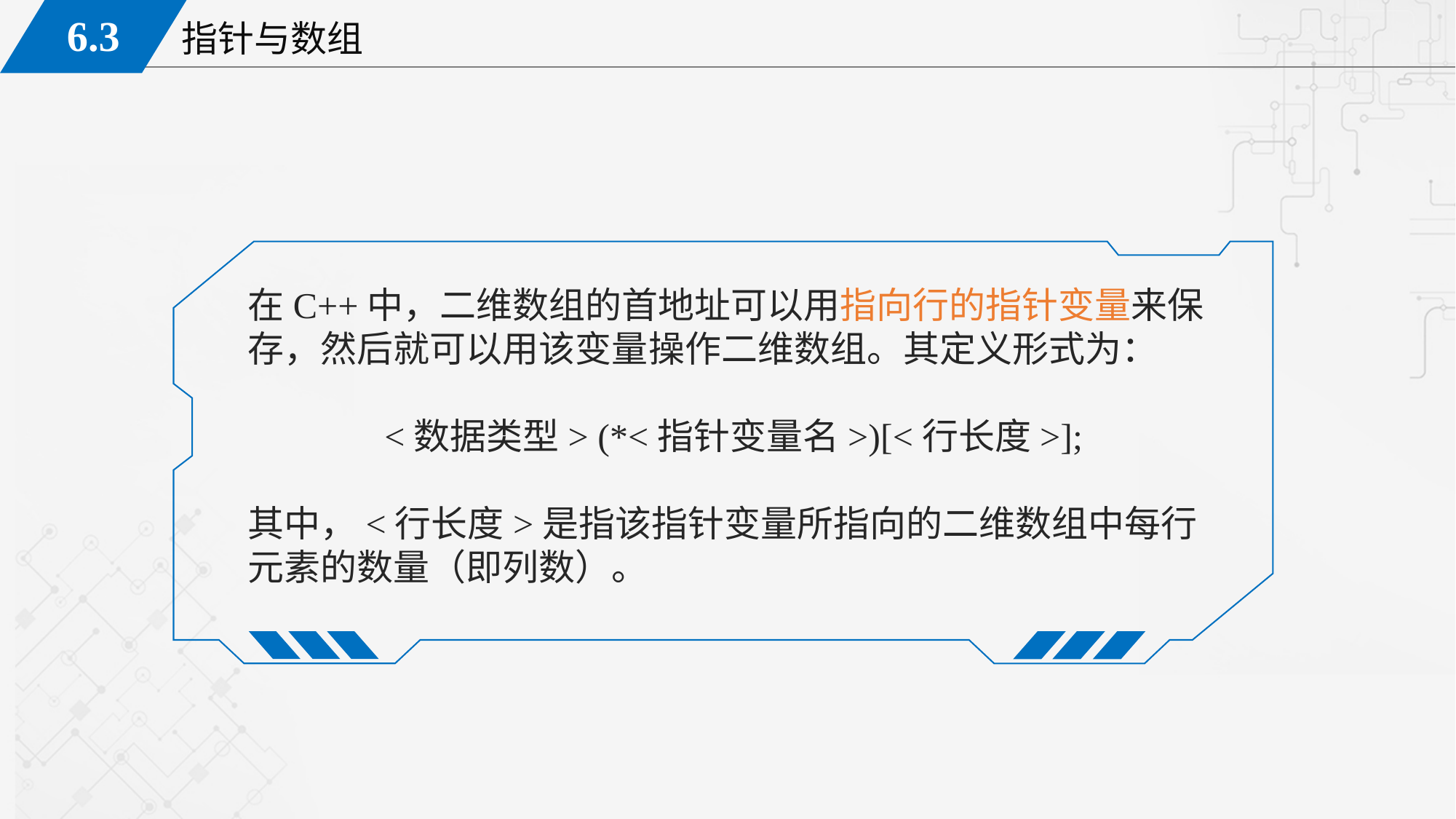

在C++中，二维数组的首地址可以用指向行的指针变量来保存，然后就可以用该变量操作二维数组。其定义形式为：

	   <数据类型> (*<指针变量名>)[<行长度>];

其中，<行长度>是指该指针变量所指向的二维数组中每行元素的数量（即列数）。